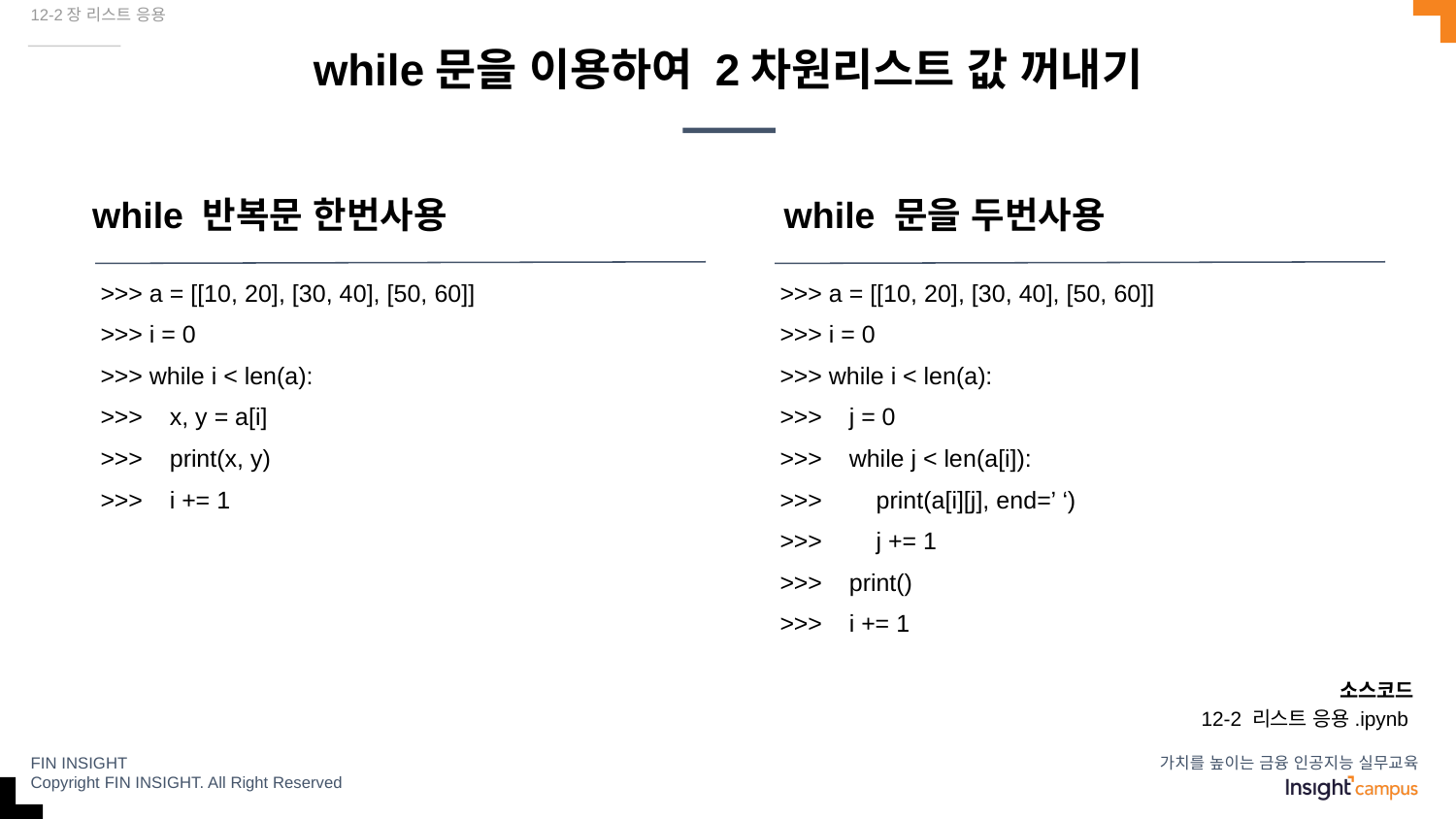

12-2장 리스트 응용
# while문을 이용하여 2차원리스트 값 꺼내기
while 반복문 한번사용
while 문을 두번사용
>>> a = [[10, 20], [30, 40], [50, 60]]
>>> i = 0
>>> while i < len(a):
>>>    x, y = a[i]
>>>    print(x, y)
>>>    i += 1
>>> a = [[10, 20], [30, 40], [50, 60]]
>>> i = 0
>>> while i < len(a):
>>>    j = 0
>>>    while j < len(a[i]):
>>>        print(a[i][j], end=’ ‘)
>>>        j += 1
>>>    print()
>>>    i += 1
소스코드
12-2 리스트 응용.ipynb